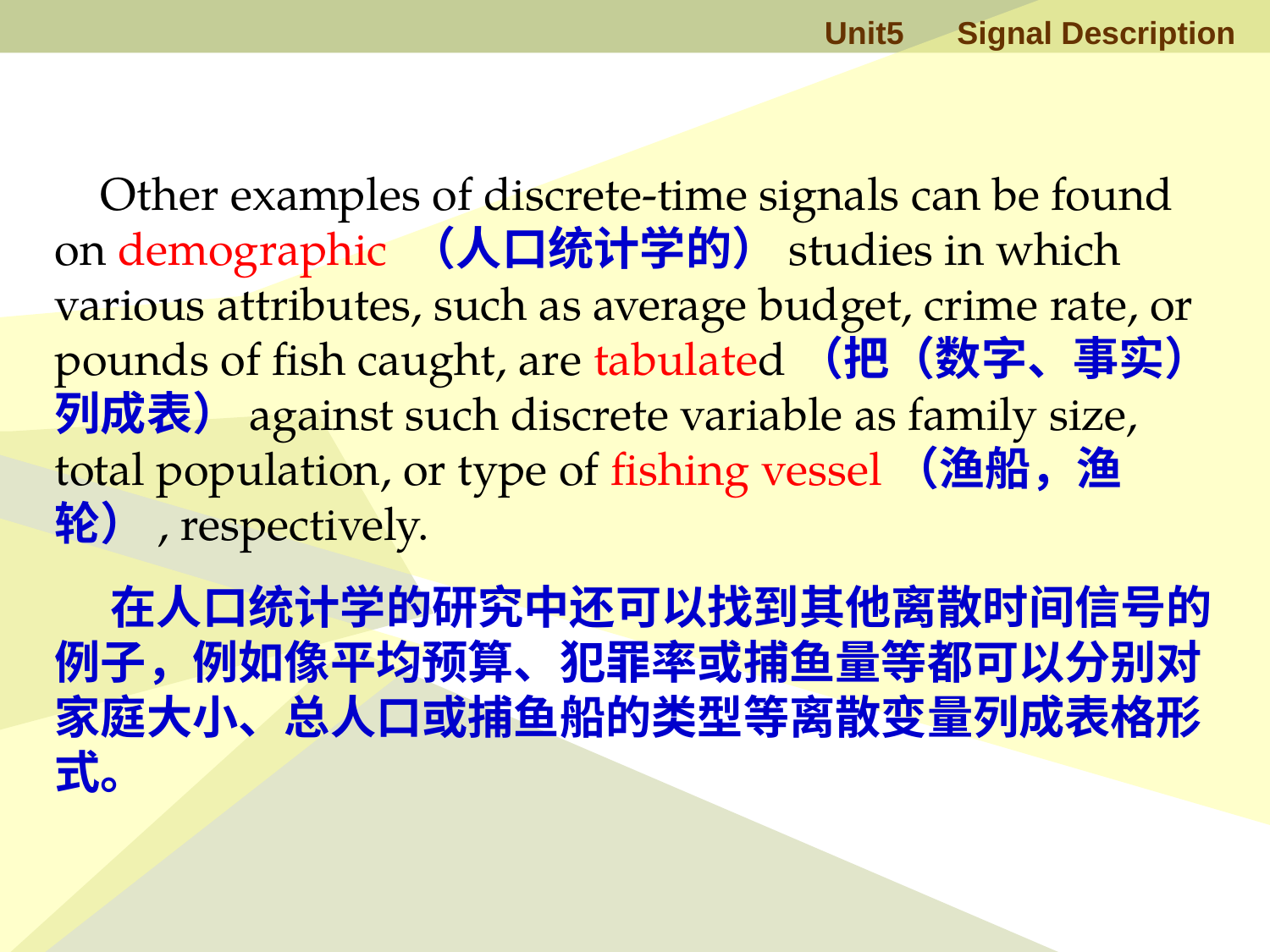

Other examples of discrete-time signals can be found on demographic （人口统计学的）studies in which various attributes, such as average budget, crime rate, or pounds of fish caught, are tabulated（把（数字、事实）列成表）against such discrete variable as family size, total population, or type of fishing vessel（渔船，渔轮）, respectively.
    在人口统计学的研究中还可以找到其他离散时间信号的例子，例如像平均预算、犯罪率或捕鱼量等都可以分别对家庭大小、总人口或捕鱼船的类型等离散变量列成表格形式。